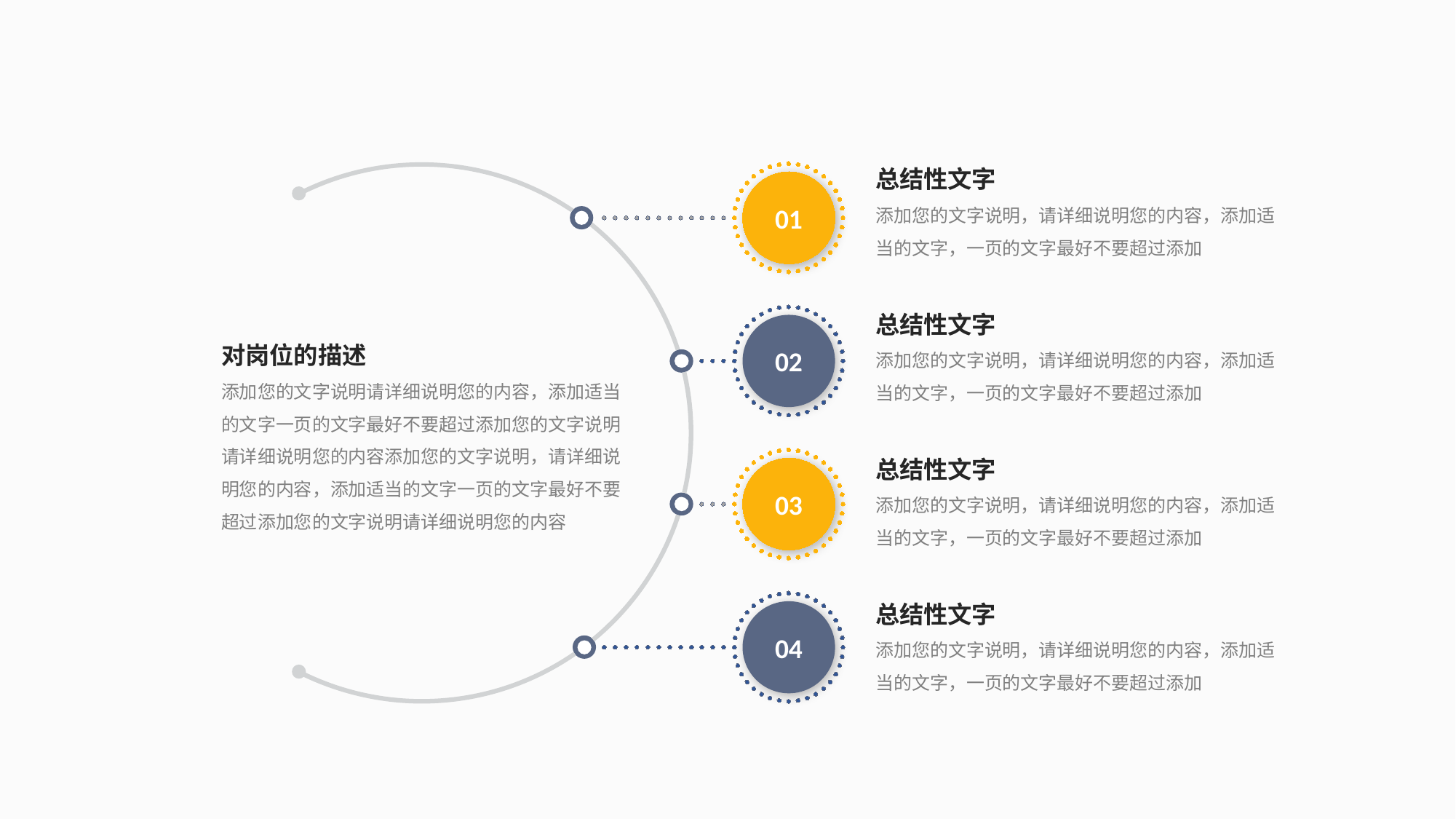

总结性文字
添加您的文字说明，请详细说明您的内容，添加适当的文字，一页的文字最好不要超过添加

01

总结性文字
添加您的文字说明，请详细说明您的内容，添加适当的文字，一页的文字最好不要超过添加

02
对岗位的描述
添加您的文字说明请详细说明您的内容，添加适当的文字一页的文字最好不要超过添加您的文字说明请详细说明您的内容添加您的文字说明，请详细说明您的内容，添加适当的文字一页的文字最好不要超过添加您的文字说明请详细说明您的内容

总结性文字
添加您的文字说明，请详细说明您的内容，添加适当的文字，一页的文字最好不要超过添加

03

总结性文字
添加您的文字说明，请详细说明您的内容，添加适当的文字，一页的文字最好不要超过添加

04